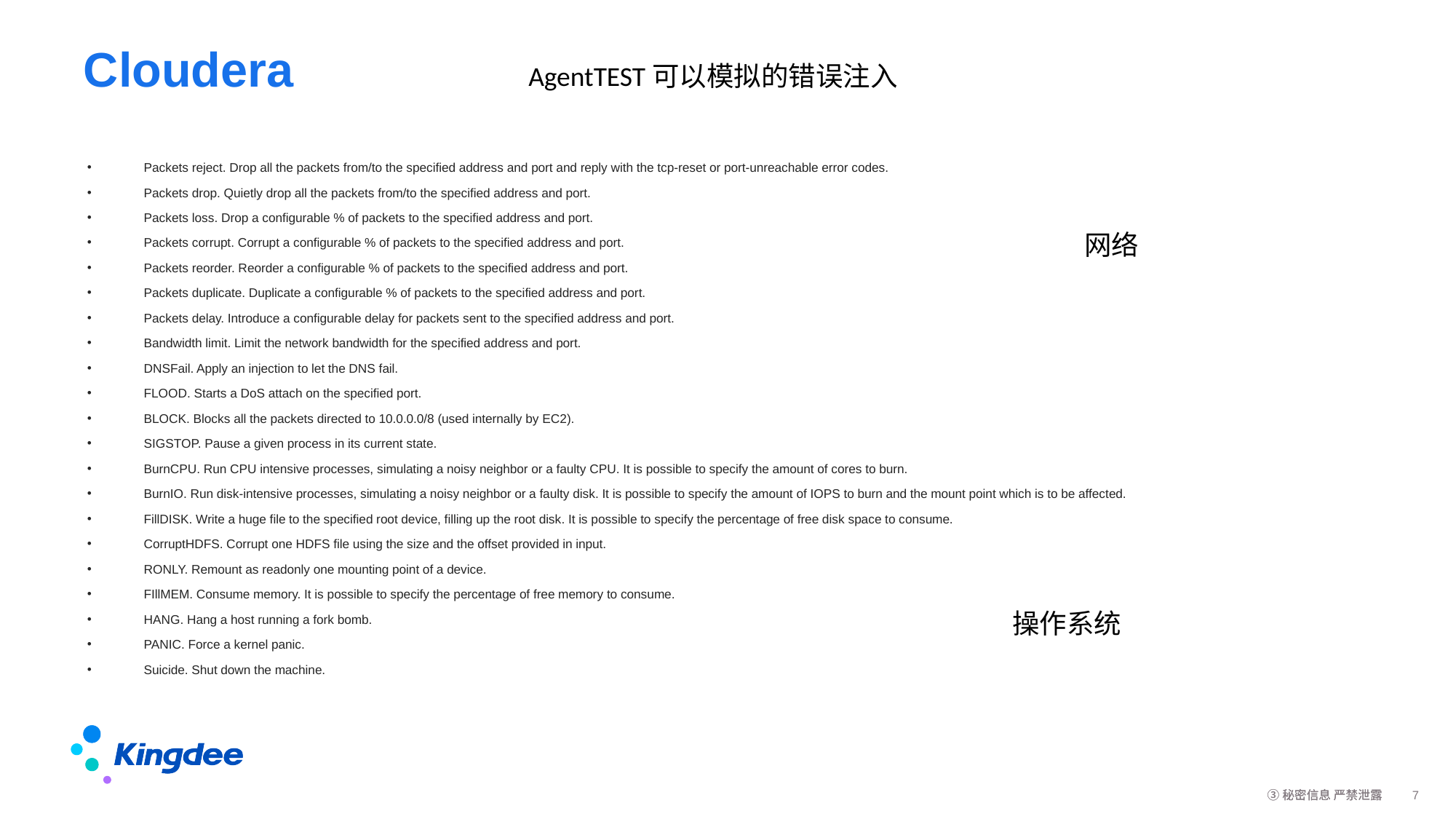

# Cloudera
AgentTEST可以模拟的错误注入
Packets reject. Drop all the packets from/to the specified address and port and reply with the tcp-reset or port-unreachable error codes.
Packets drop. Quietly drop all the packets from/to the specified address and port.
Packets loss. Drop a configurable % of packets to the specified address and port.
Packets corrupt. Corrupt a configurable % of packets to the specified address and port.
Packets reorder. Reorder a configurable % of packets to the specified address and port.
Packets duplicate. Duplicate a configurable % of packets to the specified address and port.
Packets delay. Introduce a configurable delay for packets sent to the specified address and port.
Bandwidth limit. Limit the network bandwidth for the specified address and port.
DNSFail. Apply an injection to let the DNS fail.
FLOOD. Starts a DoS attach on the specified port.
BLOCK. Blocks all the packets directed to 10.0.0.0/8 (used internally by EC2).
SIGSTOP. Pause a given process in its current state.
BurnCPU. Run CPU intensive processes, simulating a noisy neighbor or a faulty CPU. It is possible to specify the amount of cores to burn.
BurnIO. Run disk-intensive processes, simulating a noisy neighbor or a faulty disk. It is possible to specify the amount of IOPS to burn and the mount point which is to be affected.
FillDISK. Write a huge file to the specified root device, filling up the root disk. It is possible to specify the percentage of free disk space to consume.
CorruptHDFS. Corrupt one HDFS file using the size and the offset provided in input.
RONLY. Remount as readonly one mounting point of a device.
FIllMEM. Consume memory. It is possible to specify the percentage of free memory to consume.
HANG. Hang a host running a fork bomb.
PANIC. Force a kernel panic.
Suicide. Shut down the machine.
网络
操作系统